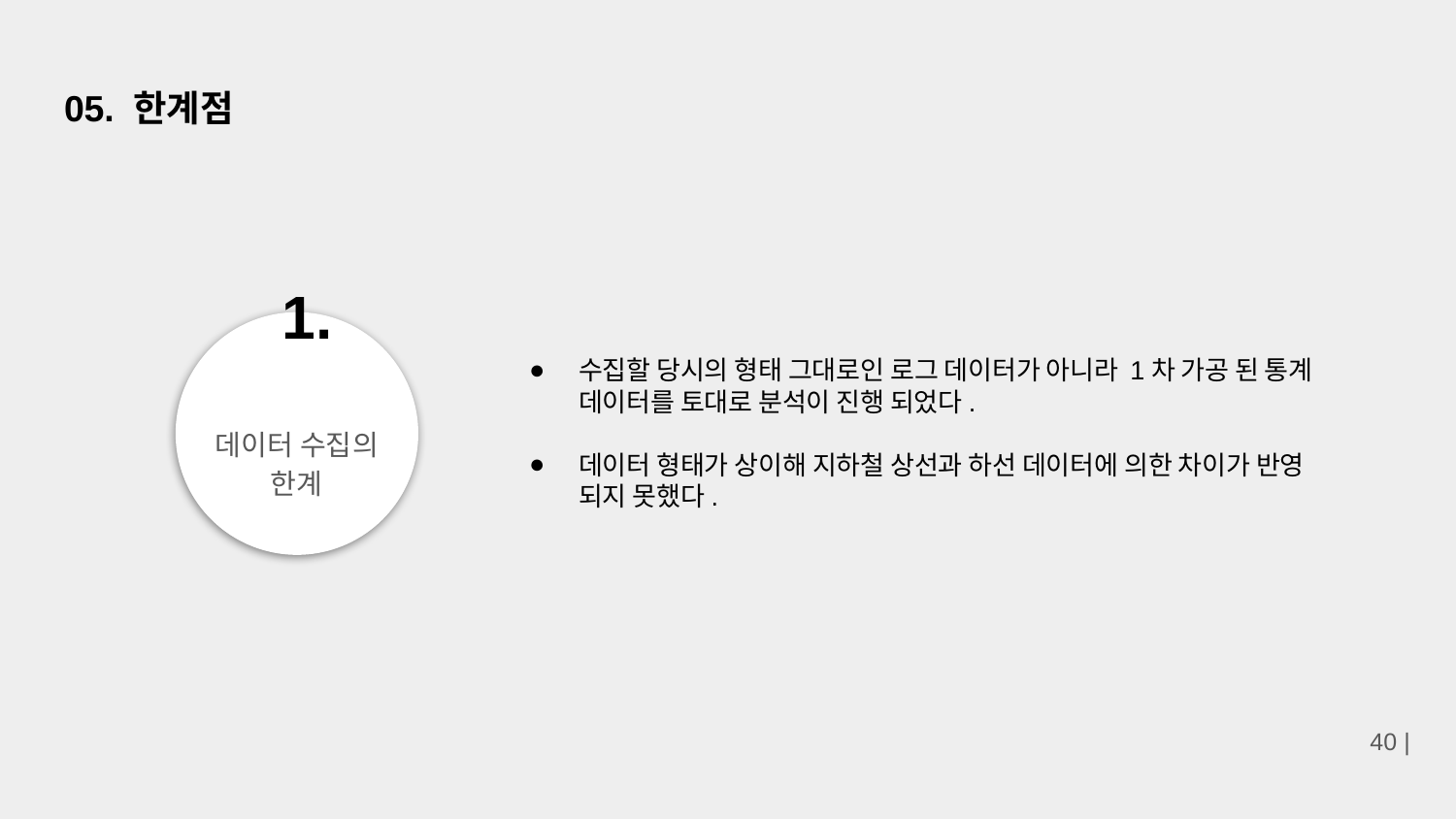

# 05. 한계점
1.

데이터 수집의 한계
수집할 당시의 형태 그대로인 로그 데이터가 아니라 1차 가공 된 통계 데이터를 토대로 분석이 진행 되었다.

데이터 형태가 상이해 지하철 상선과 하선 데이터에 의한 차이가 반영 되지 못했다.

40 |